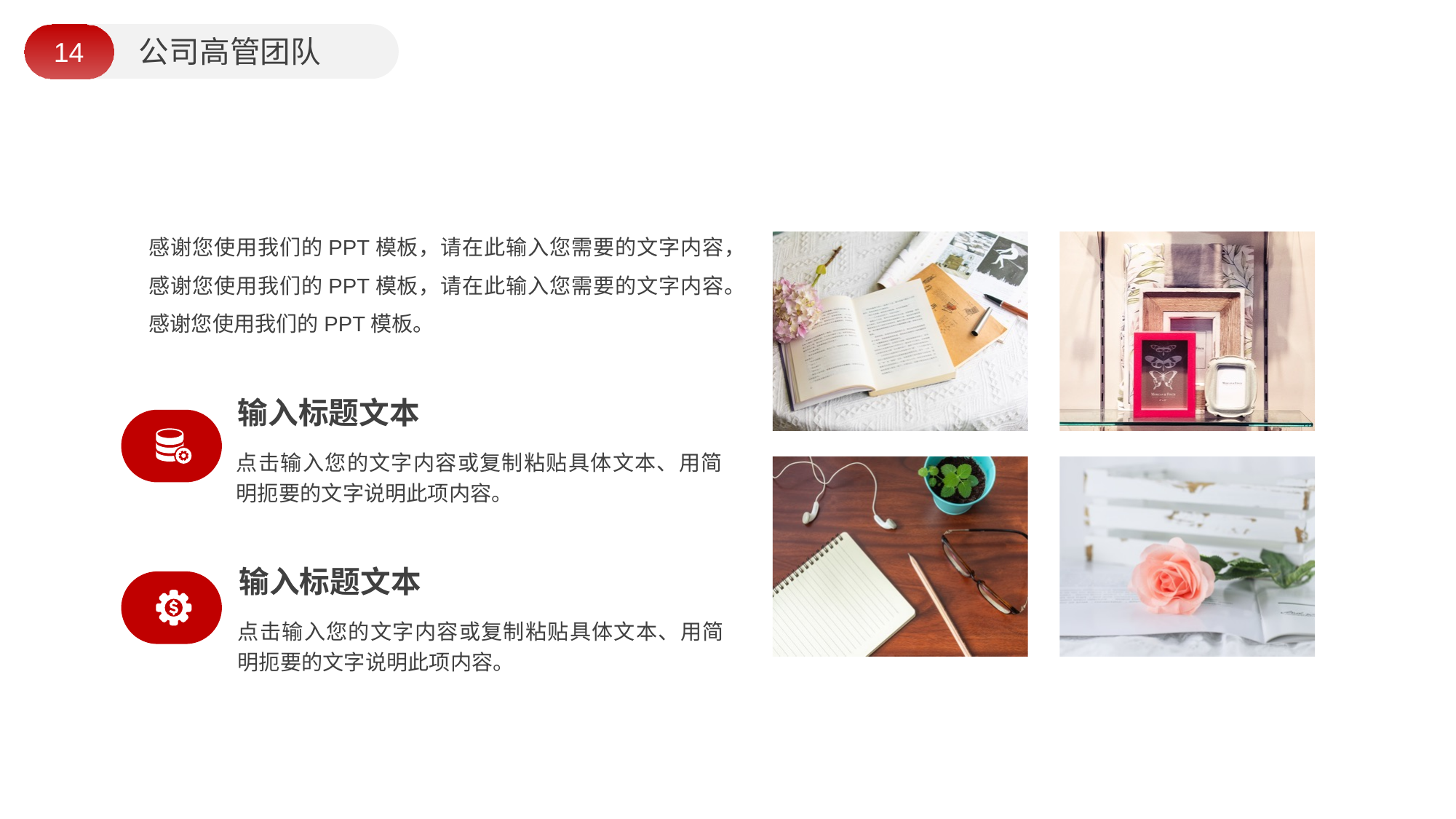

公司高管团队
感谢您使用我们的PPT模板，请在此输入您需要的文字内容，感谢您使用我们的PPT模板，请在此输入您需要的文字内容。感谢您使用我们的PPT模板。

输入标题文本

点击输入您的文字内容或复制粘贴具体文本、用简明扼要的文字说明此项内容。

输入标题文本

点击输入您的文字内容或复制粘贴具体文本、用简明扼要的文字说明此项内容。